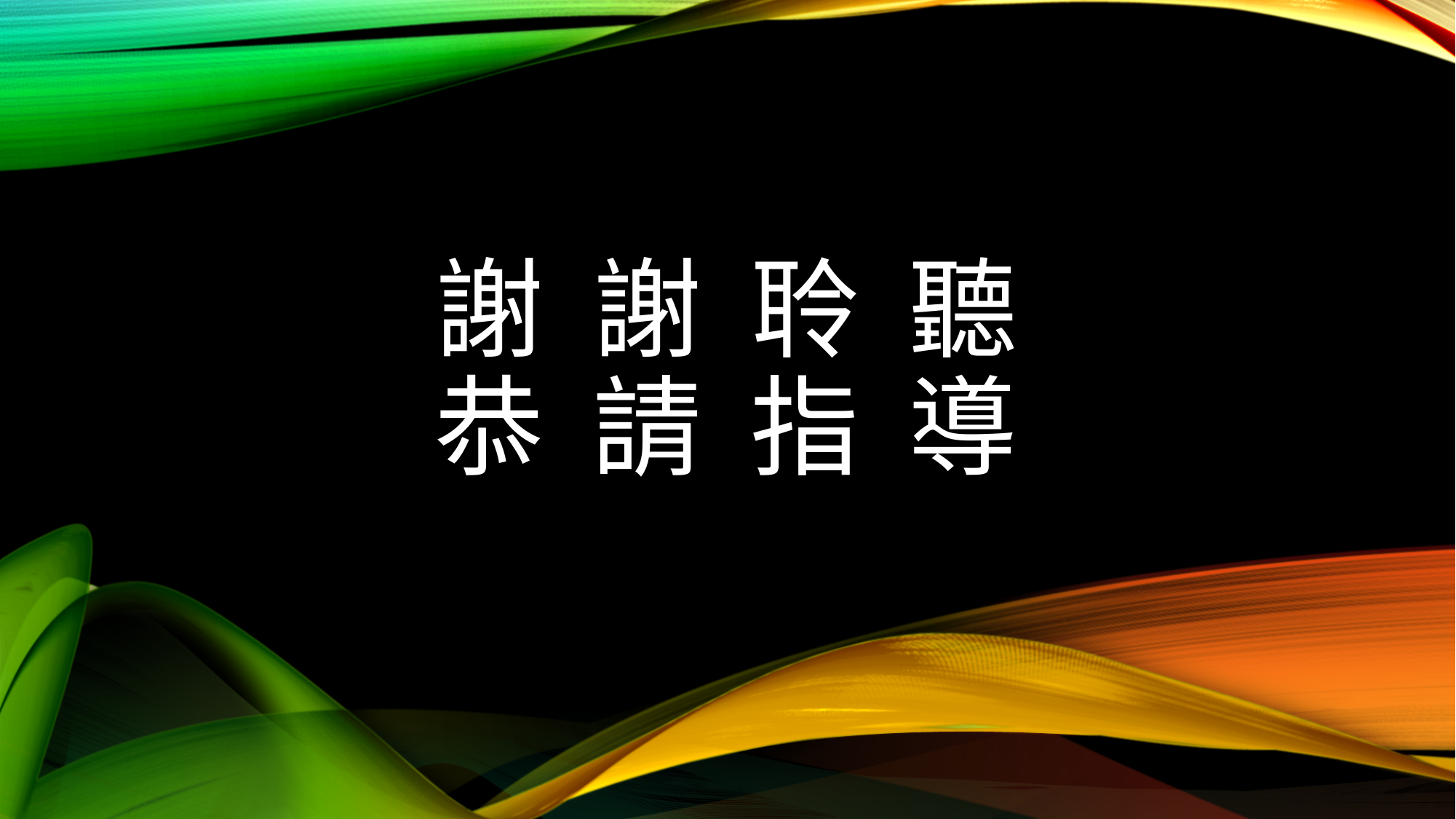

# 謝  謝  聆  聽 恭  請  指  導